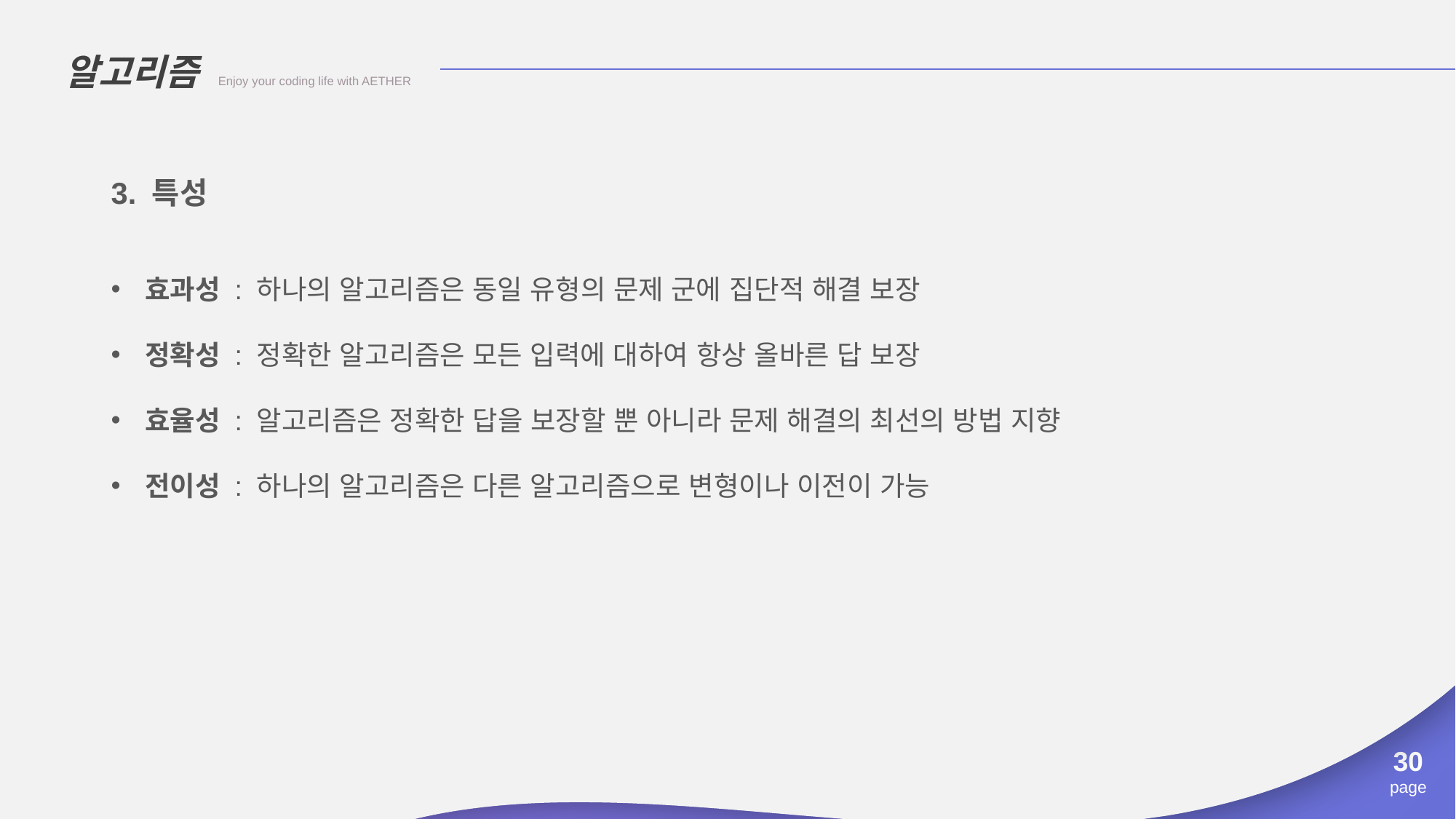

알고리즘 Enjoy your coding life with AETHER
3. 특성
효과성 : 하나의 알고리즘은 동일 유형의 문제 군에 집단적 해결 보장
정확성 : 정확한 알고리즘은 모든 입력에 대하여 항상 올바른 답 보장
효율성 : 알고리즘은 정확한 답을 보장할 뿐 아니라 문제 해결의 최선의 방법 지향
전이성 : 하나의 알고리즘은 다른 알고리즘으로 변형이나 이전이 가능
30
page